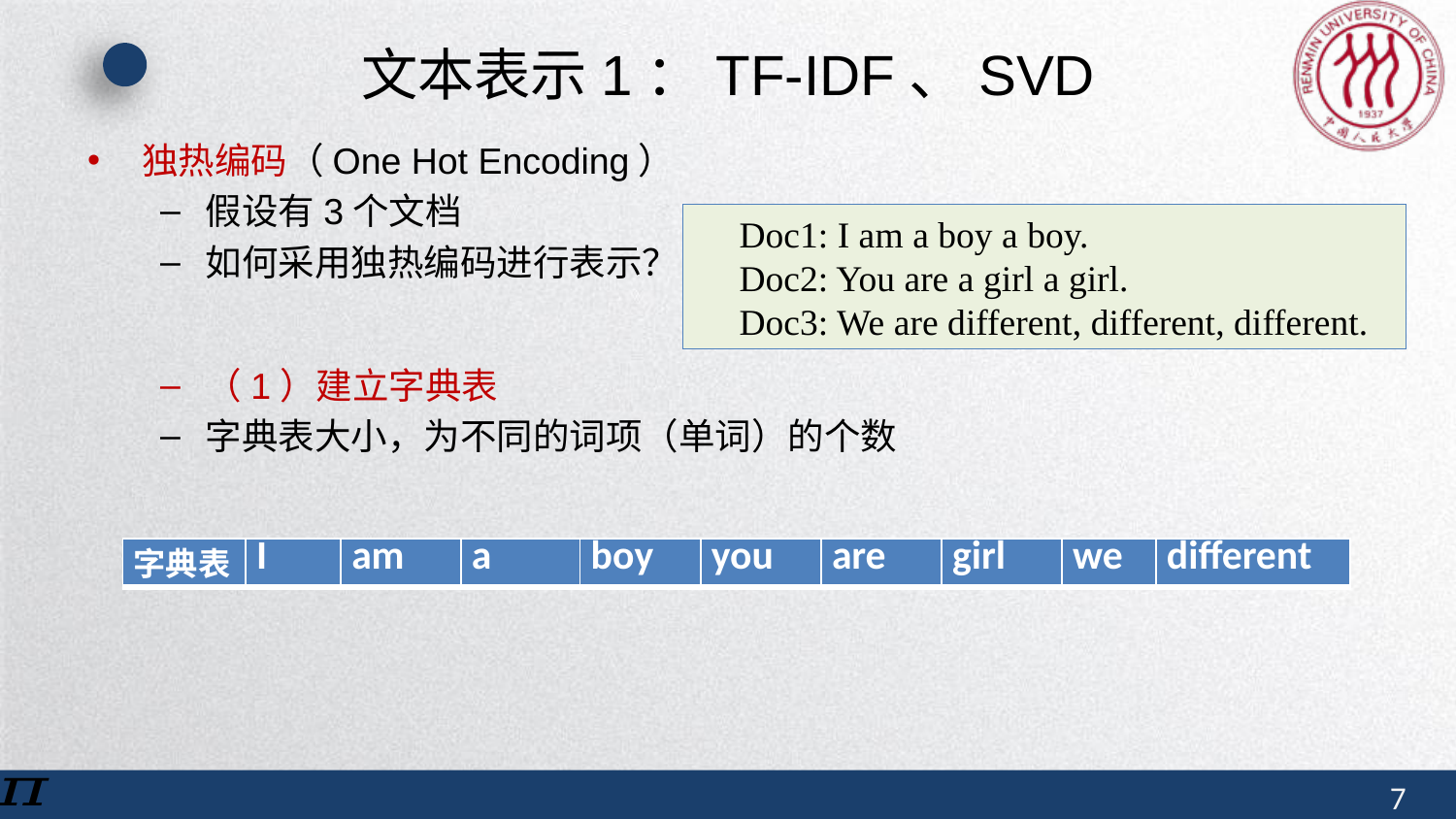

# 文本表示1：TF-IDF、SVD
独热编码（One Hot Encoding）
假设有3个文档
如何采用独热编码进行表示？

（1）建立字典表
字典表大小，为不同的词项（单词）的个数
Doc1: I am a boy a boy.
Doc2: You are a girl a girl.
Doc3: We are different, different, different.
| 字典表 | I | am | a | boy | you | are | girl | we | different |
| --- | --- | --- | --- | --- | --- | --- | --- | --- | --- |